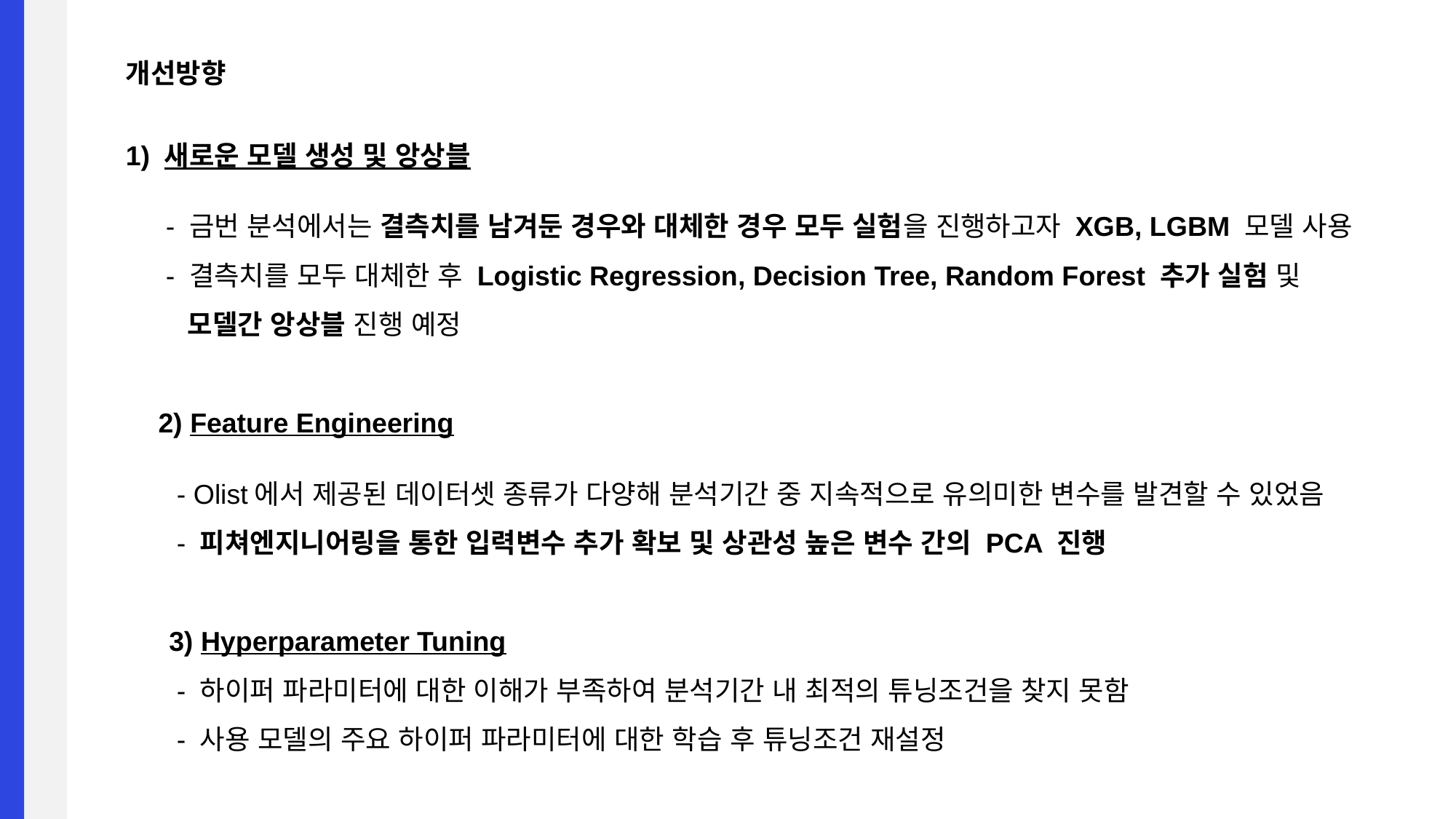

개선방향

1) 새로운 모델 생성 및 앙상블

 - 금번 분석에서는 결측치를 남겨둔 경우와 대체한 경우 모두 실험을 진행하고자 XGB, LGBM 모델 사용
 - 결측치를 모두 대체한 후 Logistic Regression, Decision Tree, Random Forest 추가 실험 및
   모델간 앙상블 진행 예정

2) Feature Engineering

 - Olist에서 제공된 데이터셋 종류가 다양해 분석기간 중 지속적으로 유의미한 변수를 발견할 수 있었음
 - 피쳐엔지니어링을 통한 입력변수 추가 확보 및 상관성 높은 변수 간의 PCA 진행

3) Hyperparameter Tuning
 - 하이퍼 파라미터에 대한 이해가 부족하여 분석기간 내 최적의 튜닝조건을 찾지 못함
 - 사용 모델의 주요 하이퍼 파라미터에 대한 학습 후 튜닝조건 재설정